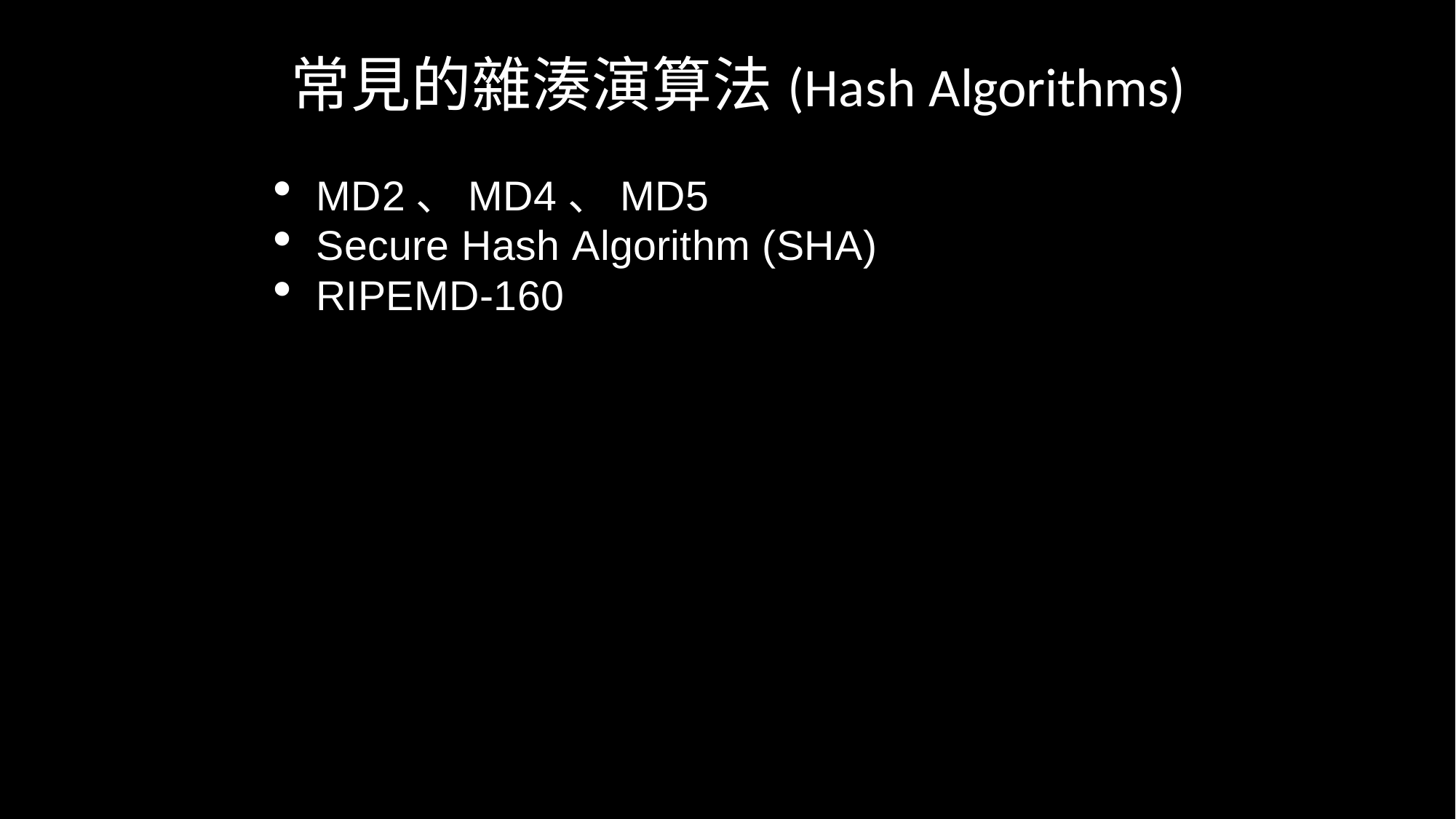

常見的雜湊演算法(Hash Algorithms)
MD2、MD4、MD5
Secure Hash Algorithm (SHA)
RIPEMD-160